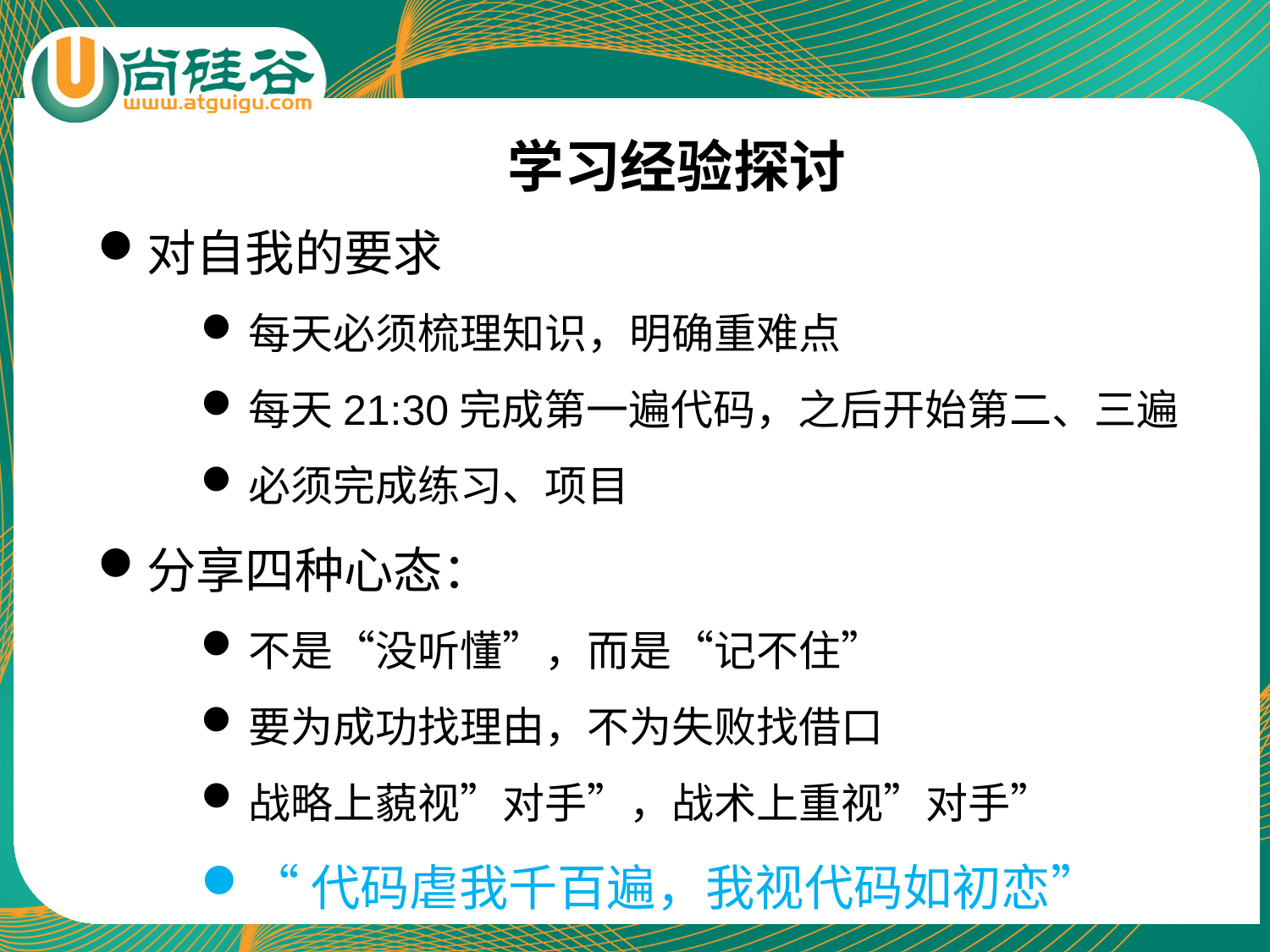

学习经验探讨
对自我的要求
每天必须梳理知识，明确重难点
每天21:30完成第一遍代码，之后开始第二、三遍
必须完成练习、项目
分享四种心态：
不是“没听懂”，而是“记不住”
要为成功找理由，不为失败找借口
战略上藐视”对手”，战术上重视”对手”
“代码虐我千百遍，我视代码如初恋”